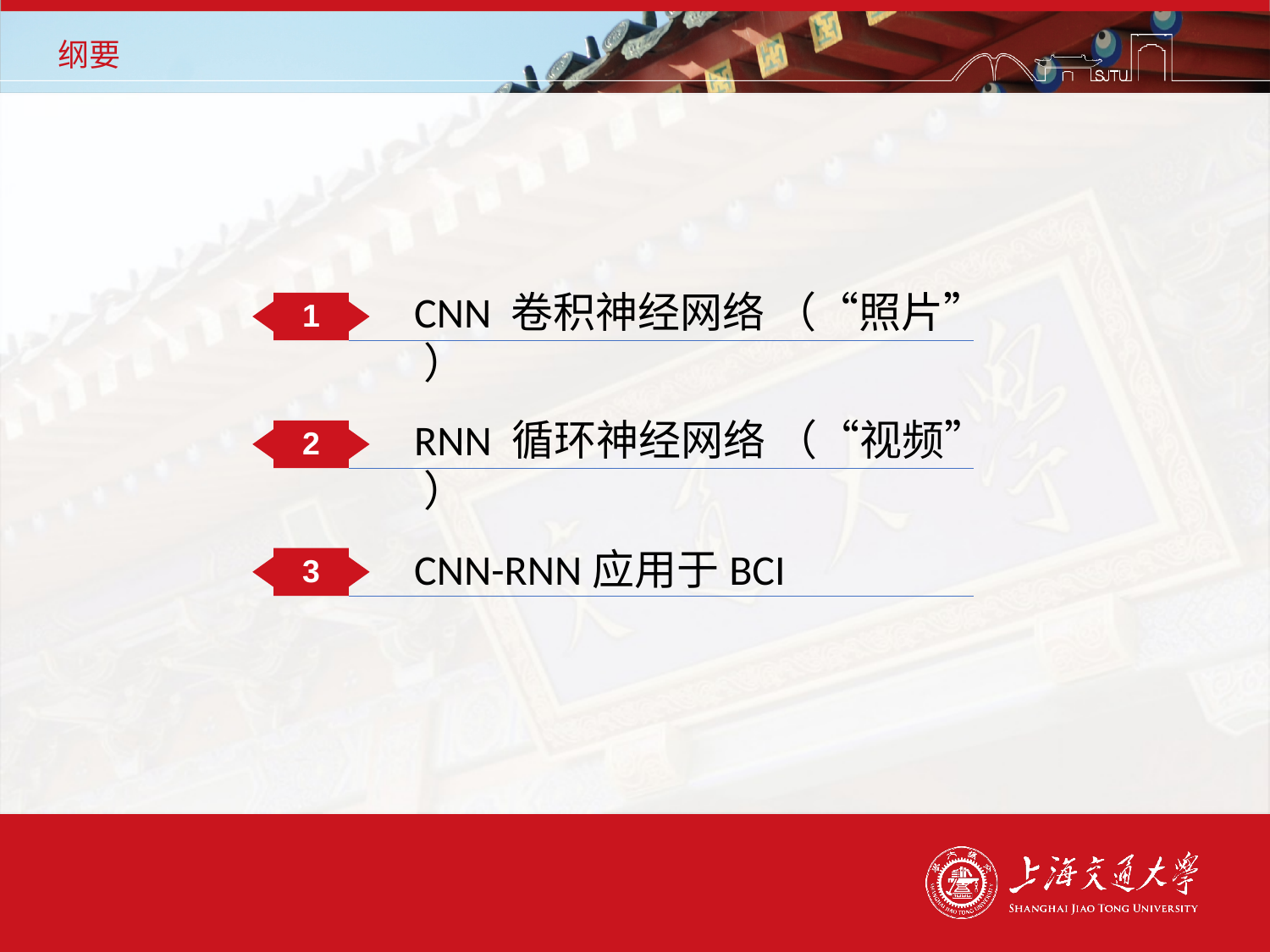

# 纲要
CNN 卷积神经网络 （“照片” ）
1

RNN 循环神经网络 （“视频” ）
2

CNN-RNN应用于BCI
3